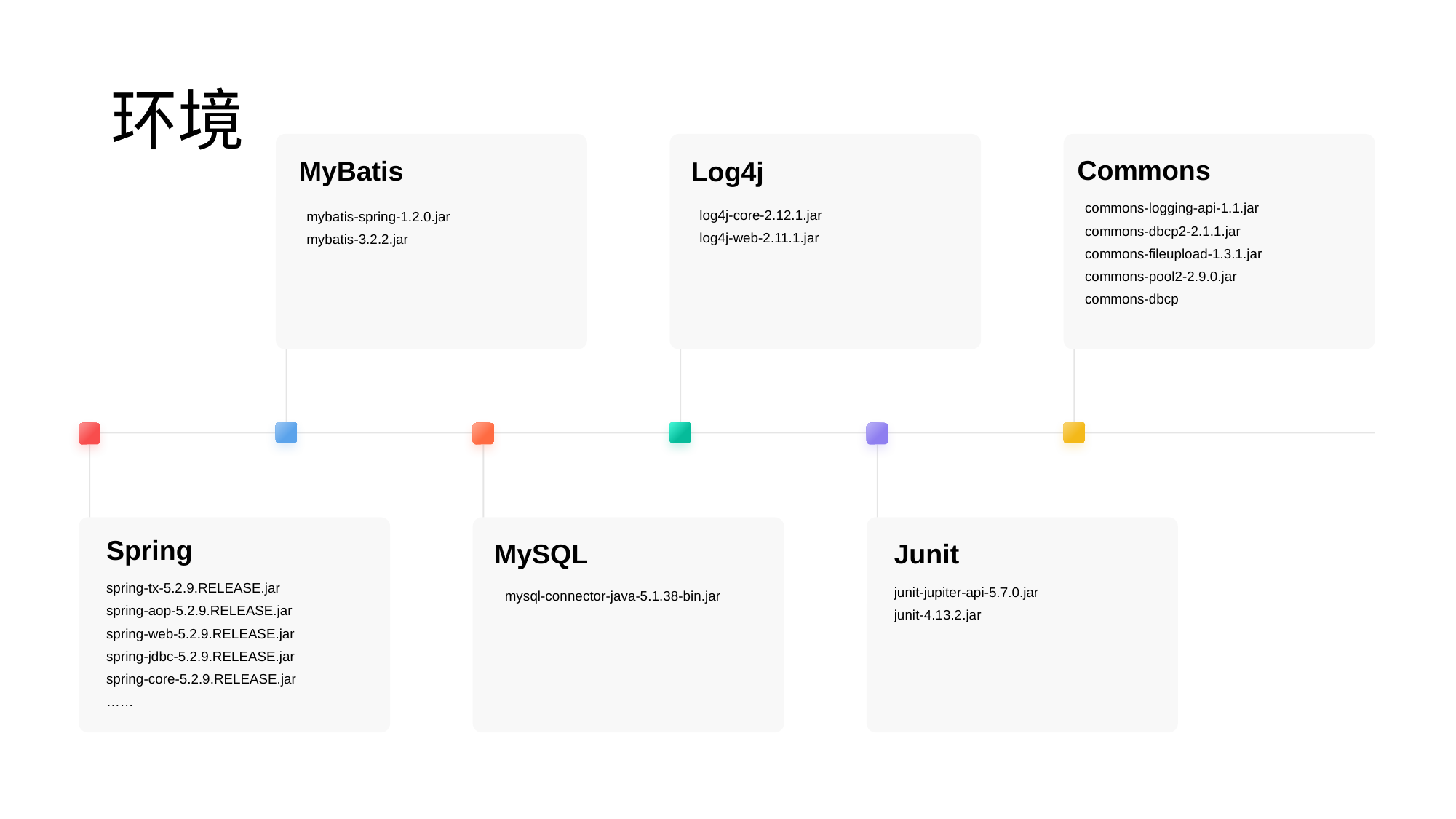

# 环境

MyBatis

Log4j

Commons

Spring

MySQL

Junit
commons-logging-api-1.1.jar
commons-dbcp2-2.1.1.jar
commons-fileupload-1.3.1.jar
commons-pool2-2.9.0.jar
commons-dbcp
log4j-core-2.12.1.jar
log4j-web-2.11.1.jar
mybatis-spring-1.2.0.jar
mybatis-3.2.2.jar
spring-tx-5.2.9.RELEASE.jar
spring-aop-5.2.9.RELEASE.jar
spring-web-5.2.9.RELEASE.jar
spring-jdbc-5.2.9.RELEASE.jar
spring-core-5.2.9.RELEASE.jar
……
junit-jupiter-api-5.7.0.jar
junit-4.13.2.jar
mysql-connector-java-5.1.38-bin.jar